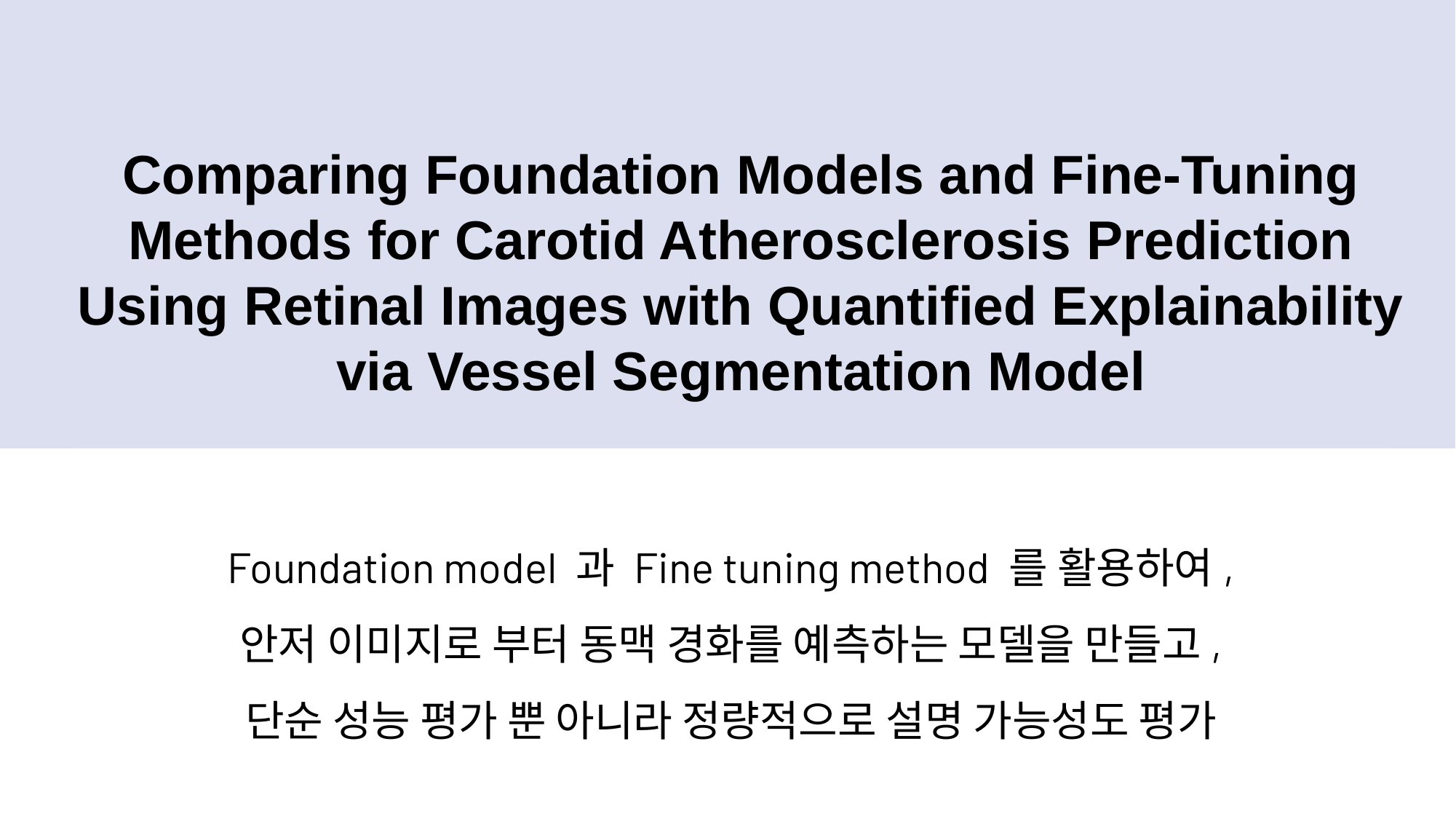

# Comparing Foundation Models and Fine-Tuning Methods for Carotid Atherosclerosis Prediction Using Retinal Images with Quantified Explainability via Vessel Segmentation Model
Foundation model 과 Fine tuning method 를 활용하여,
안저 이미지로 부터 동맥 경화를 예측하는 모델을 만들고,
단순 성능 평가 뿐 아니라 정량적으로 설명 가능성도 평가
2025년도 1학기
[의료 데이터 기반 인공지능과 기계학습의 기초]
기말고사 프로젝트

서울대학교 의과학과
2023-24885 이설하
2023-24526 이혁종